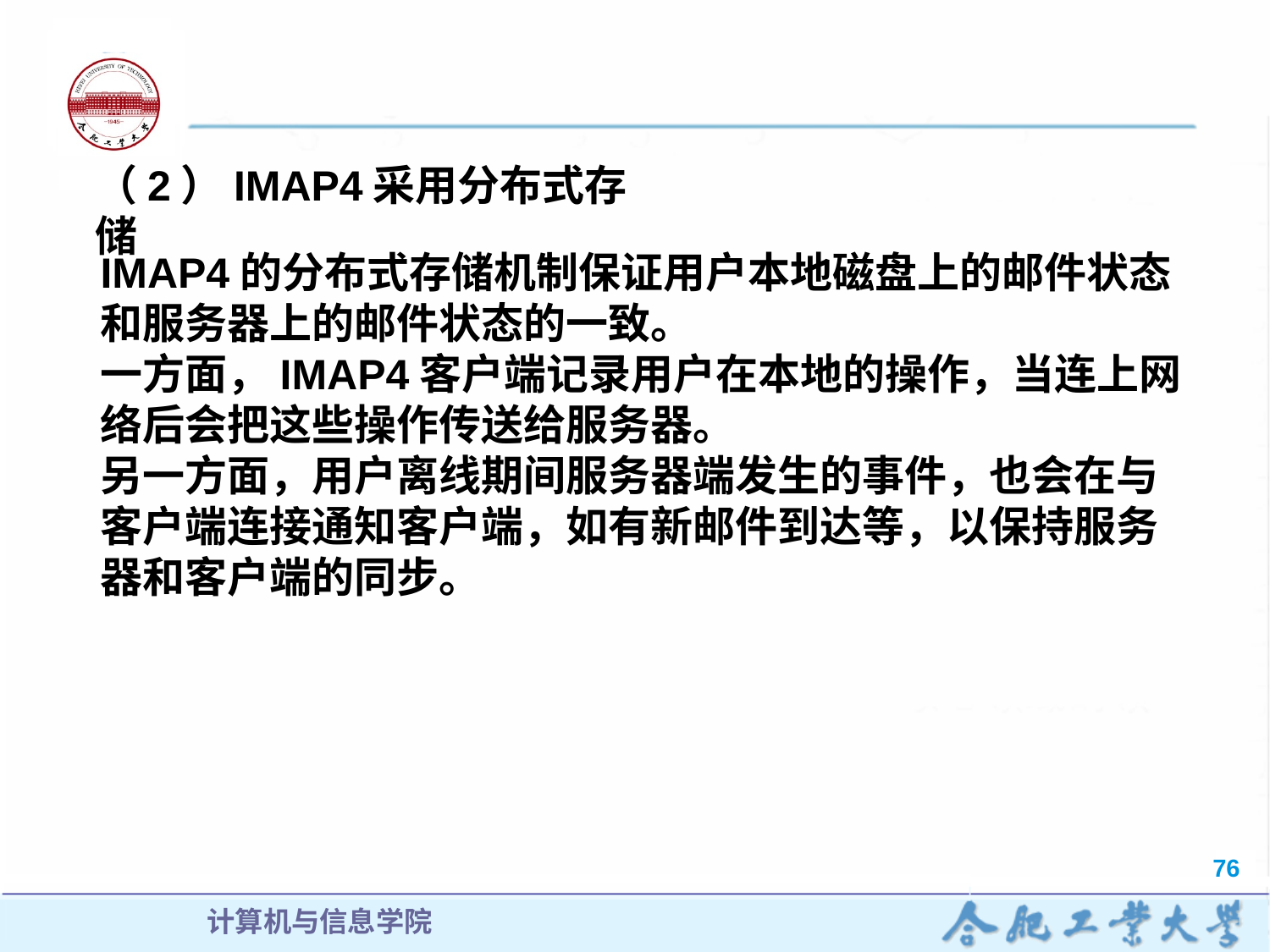

（2）IMAP4采用分布式存储
IMAP4的分布式存储机制保证用户本地磁盘上的邮件状态和服务器上的邮件状态的一致。
一方面，IMAP4客户端记录用户在本地的操作，当连上网络后会把这些操作传送给服务器。
另一方面，用户离线期间服务器端发生的事件，也会在与客户端连接通知客户端，如有新邮件到达等，以保持服务器和客户端的同步。